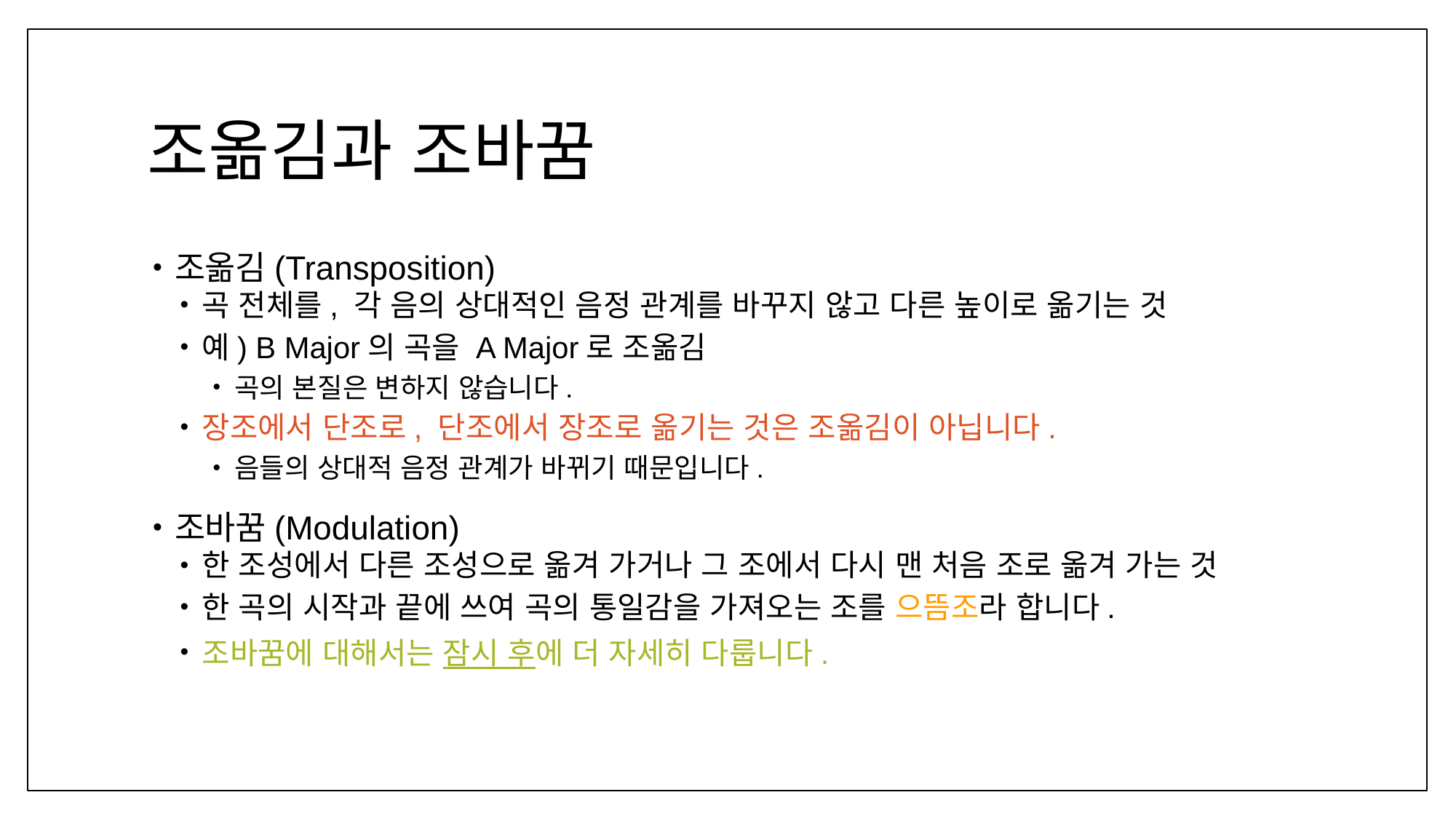

# 조옮김과 조바꿈
조옮김(Transposition)
곡 전체를, 각 음의 상대적인 음정 관계를 바꾸지 않고 다른 높이로 옮기는 것
예) B Major의 곡을 A Major로 조옮김
곡의 본질은 변하지 않습니다.
장조에서 단조로, 단조에서 장조로 옮기는 것은 조옮김이 아닙니다.
음들의 상대적 음정 관계가 바뀌기 때문입니다.
조바꿈(Modulation)
한 조성에서 다른 조성으로 옮겨 가거나 그 조에서 다시 맨 처음 조로 옮겨 가는 것
한 곡의 시작과 끝에 쓰여 곡의 통일감을 가져오는 조를 으뜸조라 합니다.
조바꿈에 대해서는 잠시 후에 더 자세히 다룹니다.